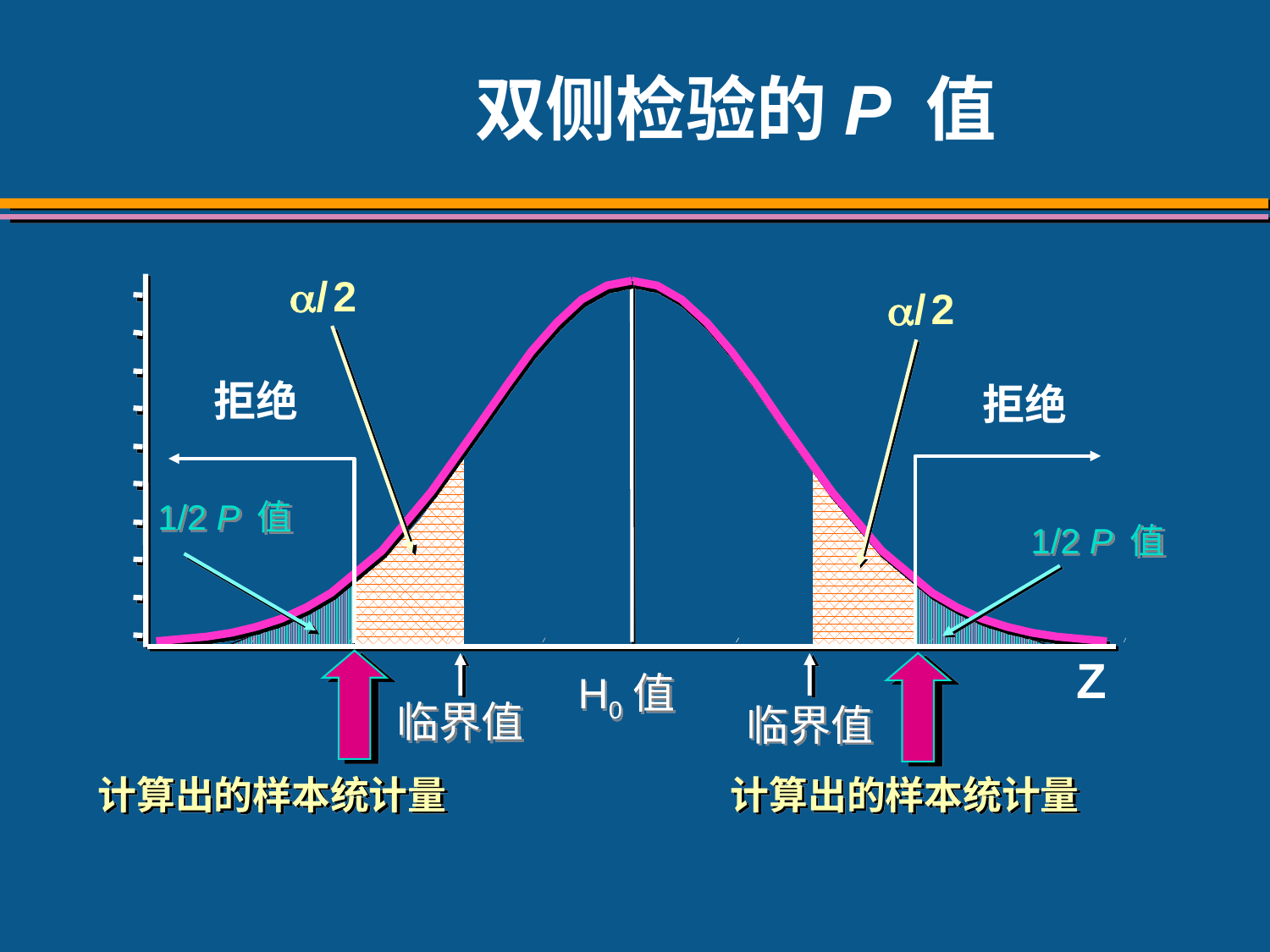

# 双侧检验的P 值
α/ 2

α/ 2

拒绝
拒绝

1/2 P 值
1/2 P 值

Z

H0值
临界值
临界值
计算出的样本统计量
计算出的样本统计量